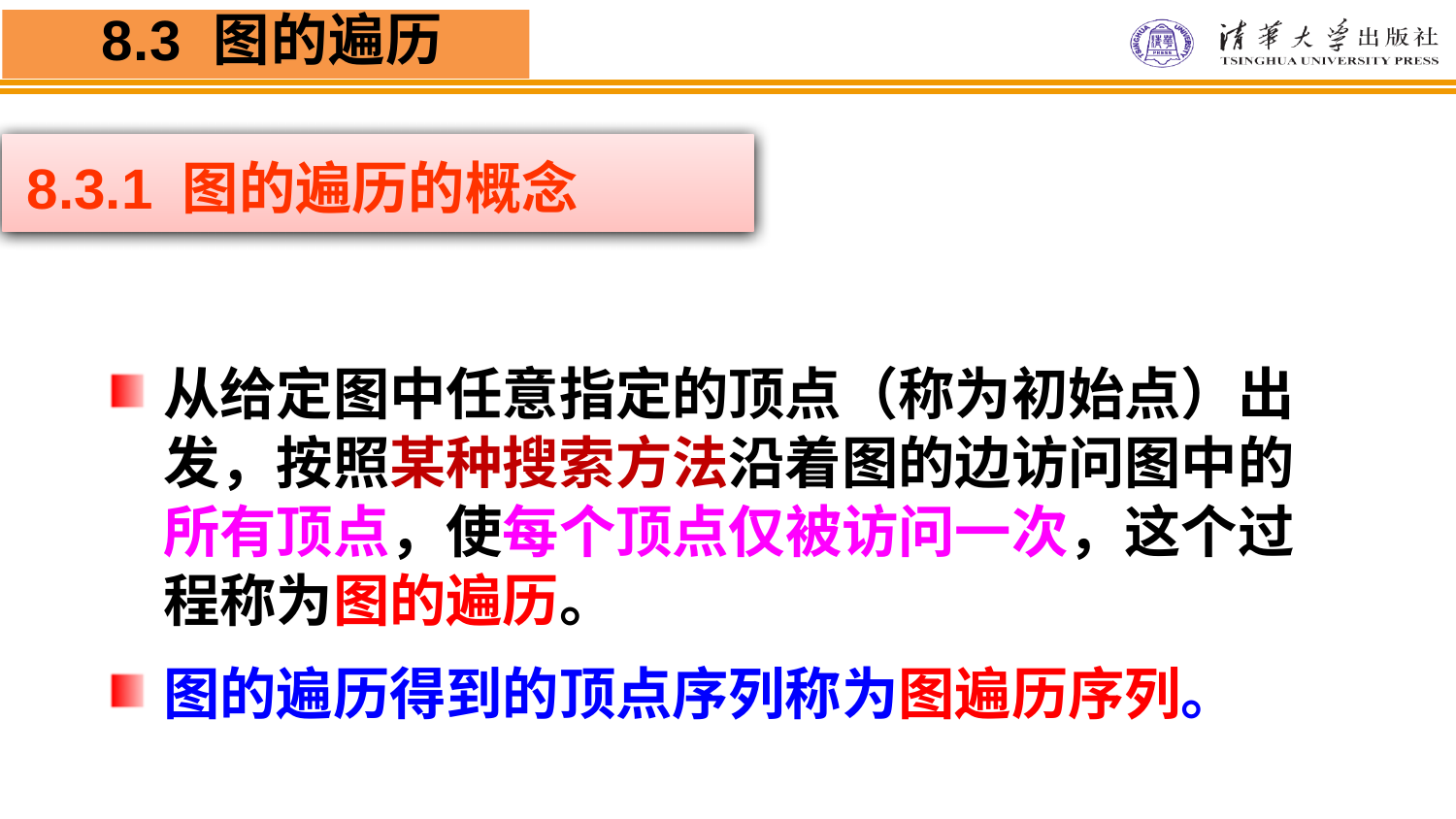

8.3 图的遍历
 8.3.1 图的遍历的概念
从给定图中任意指定的顶点（称为初始点）出发，按照某种搜索方法沿着图的边访问图中的所有顶点，使每个顶点仅被访问一次，这个过程称为图的遍历。
图的遍历得到的顶点序列称为图遍历序列。